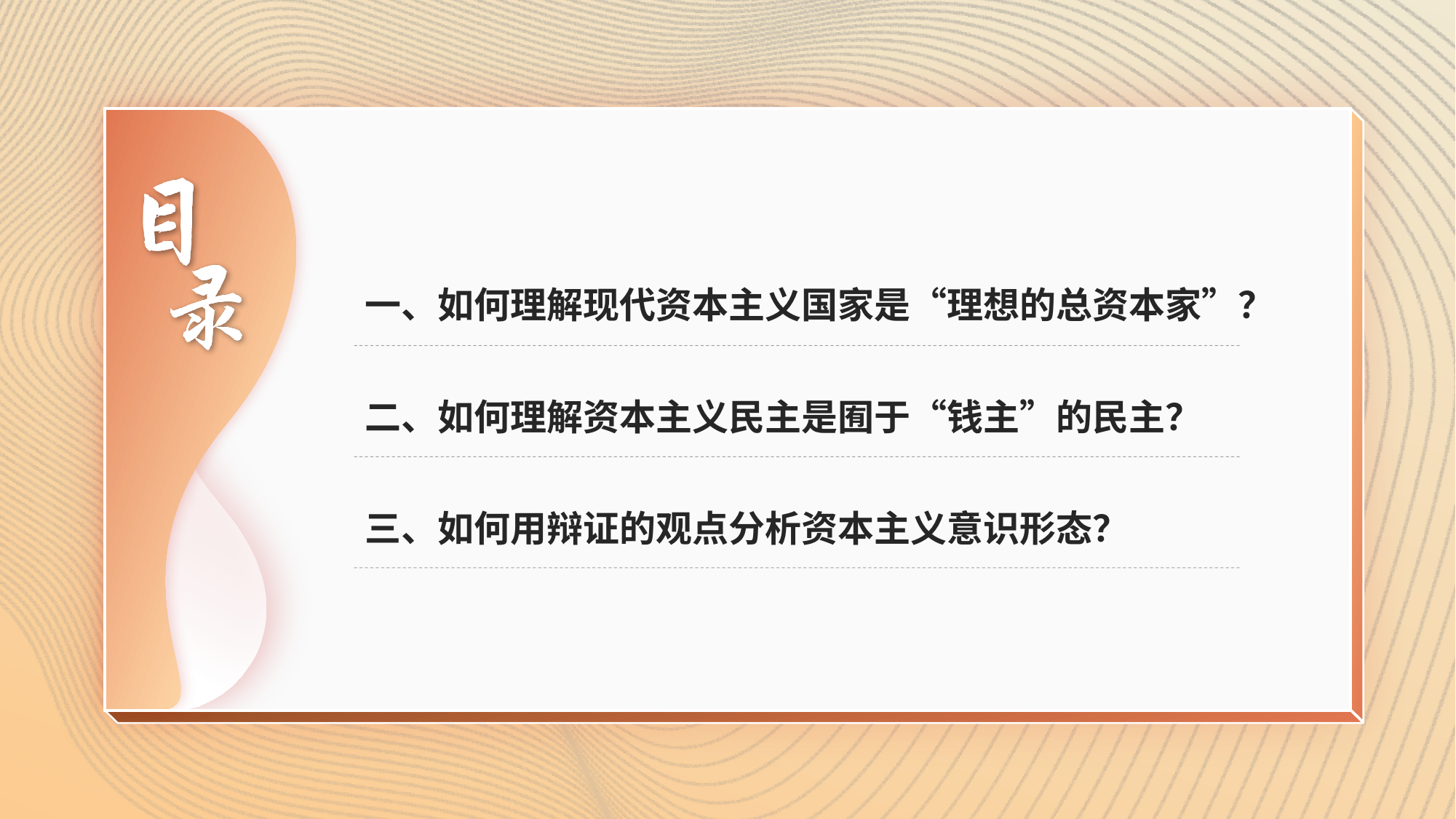

一、如何理解现代资本主义国家是“理想的总资本家”？
二、如何理解资本主义民主是囿于“钱主”的民主？
三、如何用辩证的观点分析资本主义意识形态？